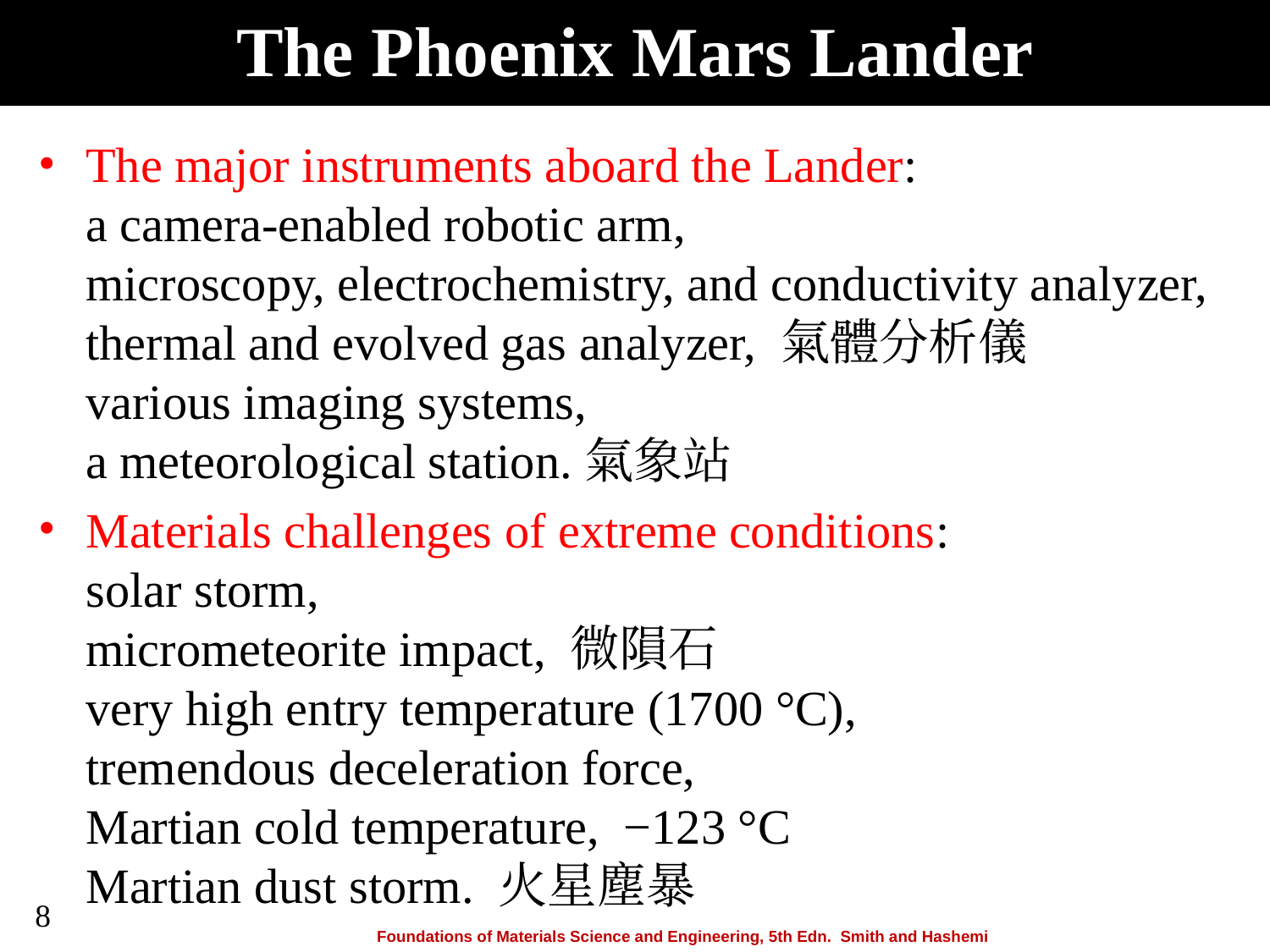

The Phoenix Mars Lander
The major instruments aboard the Lander:
a camera-enabled robotic arm,
microscopy, electrochemistry, and conductivity analyzer,
thermal and evolved gas analyzer, 氣體分析儀
various imaging systems,
a meteorological station.氣象站
Materials challenges of extreme conditions:
solar storm,
micrometeorite impact, 微隕石
very high entry temperature (1700 °C),
tremendous deceleration force,
Martian cold temperature,  −123 °C
Martian dust storm. 火星塵暴
8